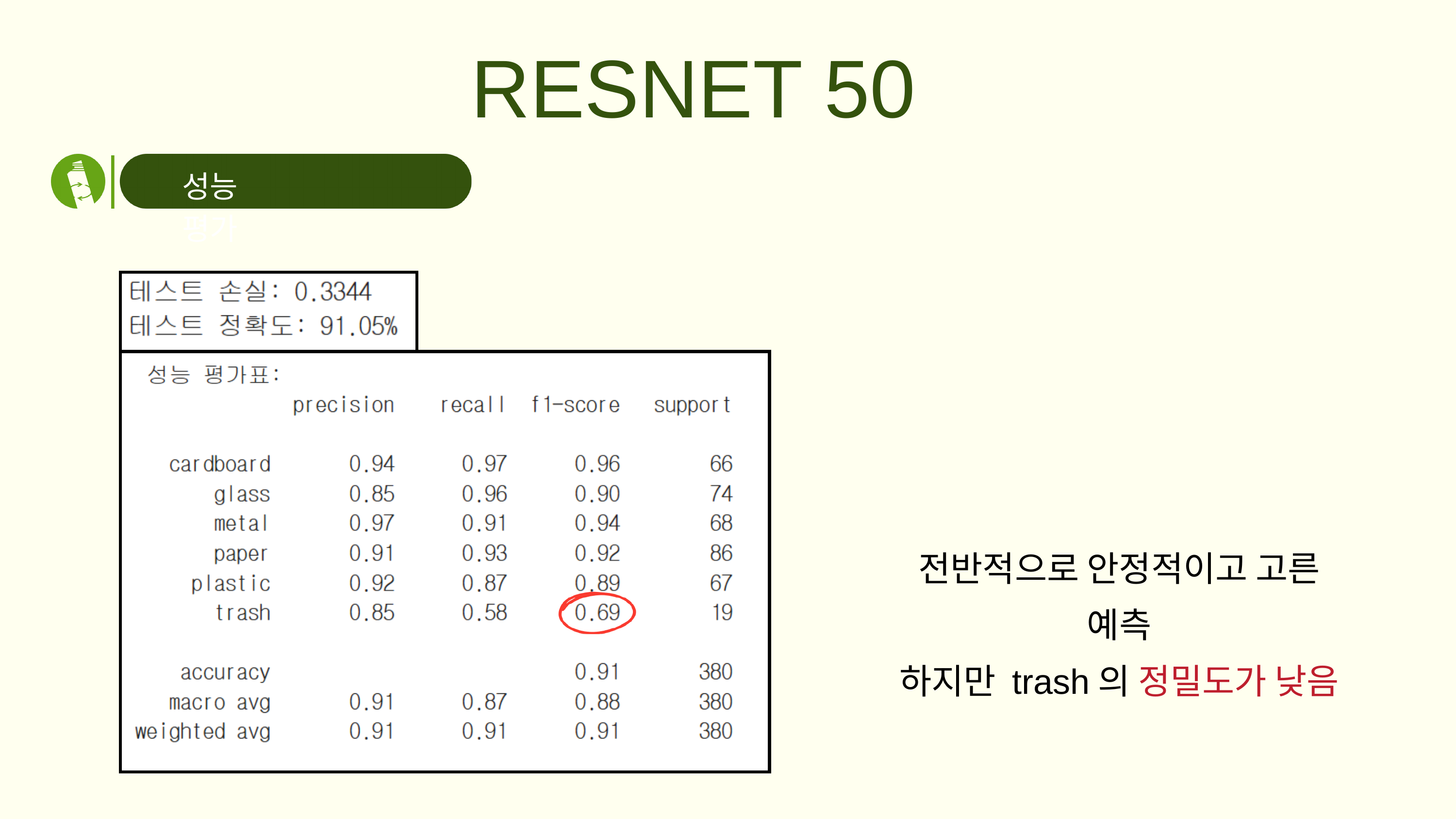

RESNET 50

성능 평가

전반적으로 안정적이고 고른 예측
하지만 trash의 정밀도가 낮음